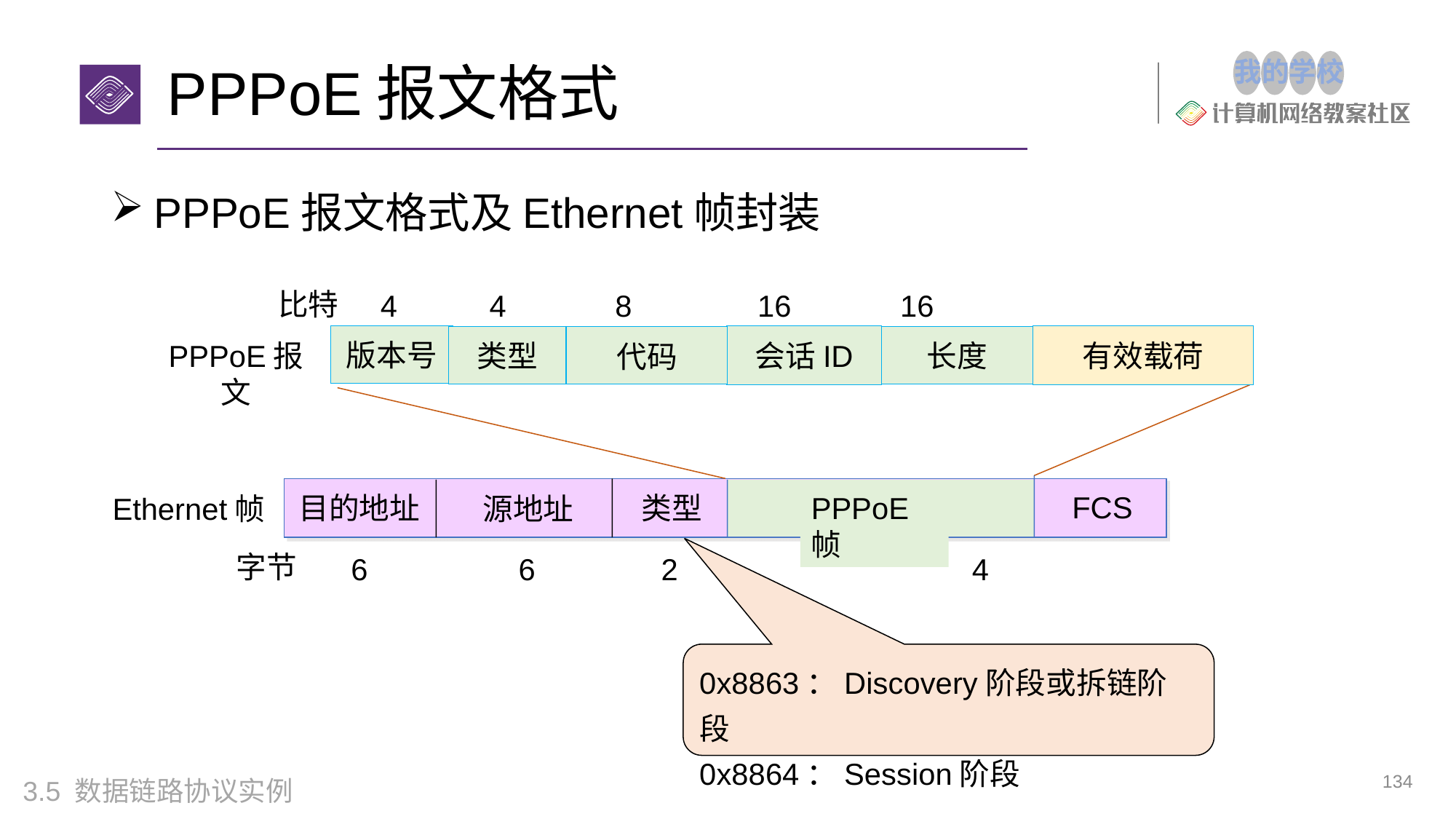

# PPPoE报文格式
PPPoE报文格式及Ethernet帧封装
比特
4           4             8               16             16
有效载荷
版本号
会话ID
类型
长度
代码
PPPoE报文

FCS
目的地址
类型
PPPoE帧
源地址
字节
6	       6	           2			         4
Ethernet帧
0x8863：Discovery阶段或拆链阶段
0x8864：Session阶段
134
3.5 数据链路协议实例